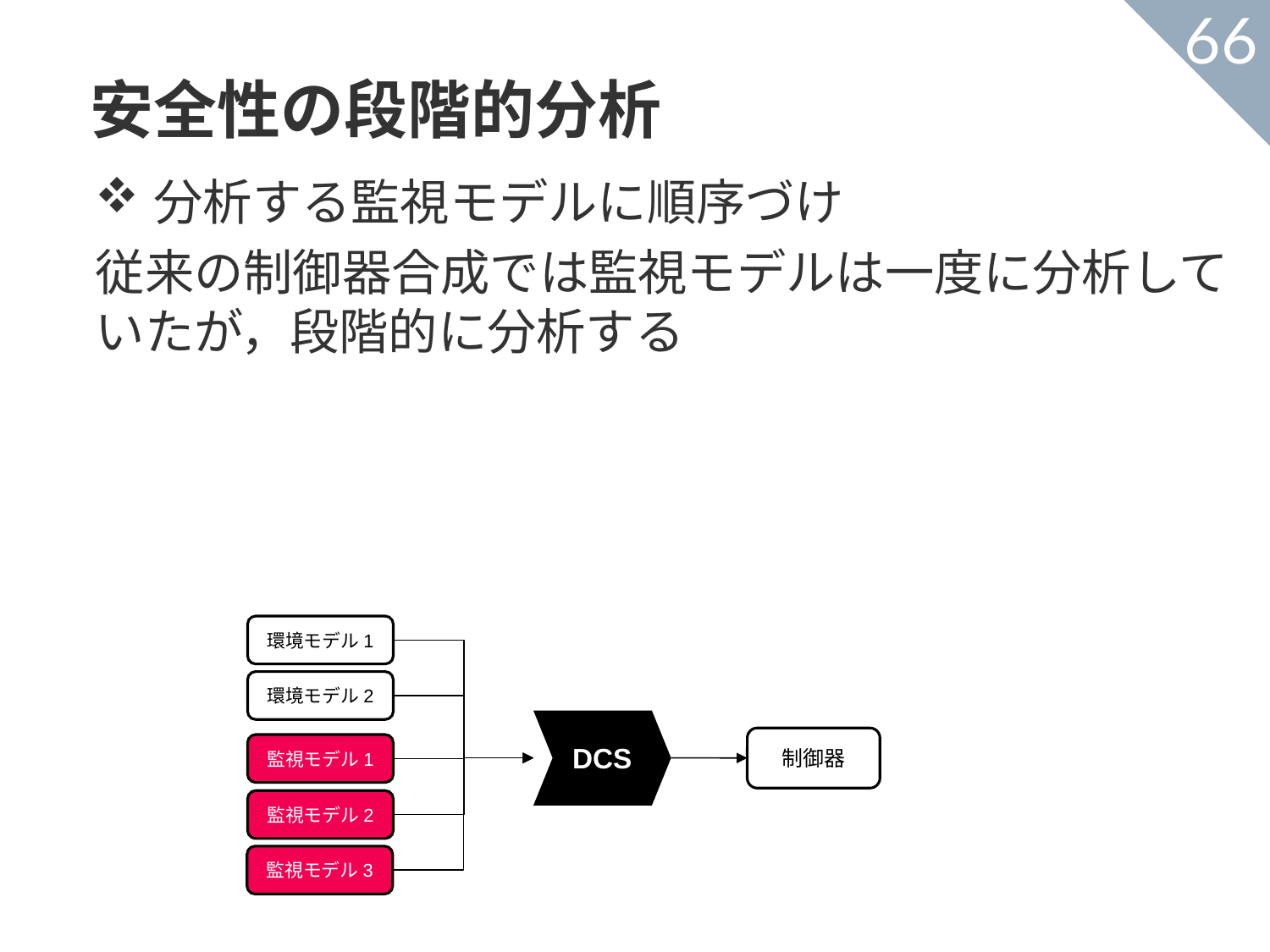

安全性の段階的分析
66

分析する監視モデルに順序づけ
従来の制御器合成では監視モデルは一度に分析していたが，段階的に分析する
環境モデル1
環境モデル2
DCS
制御器
監視モデル1
監視モデル2
監視モデル3